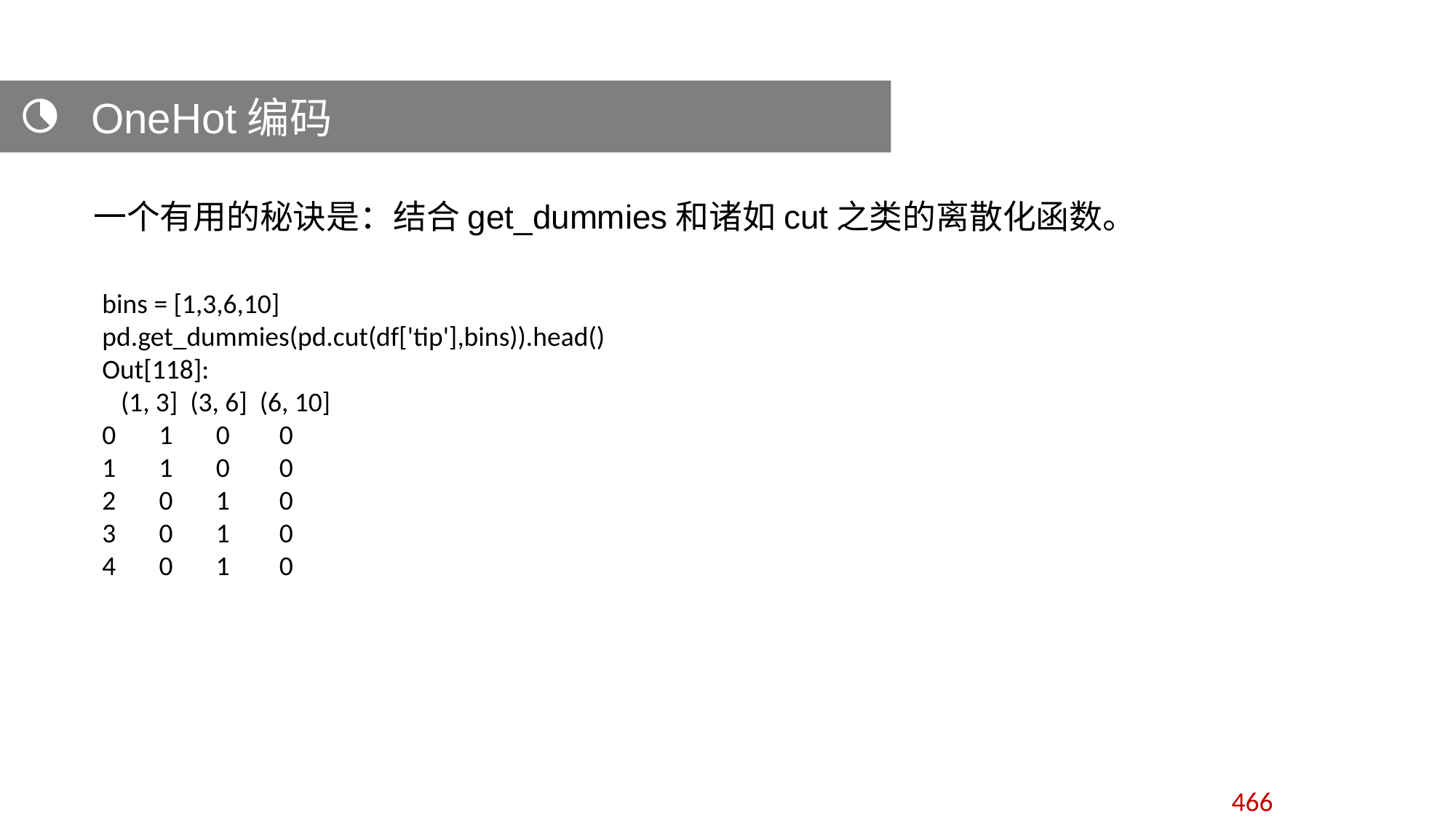

OneHot编码

     一个有用的秘诀是：结合get_dummies和诸如cut之类的离散化函数。

bins = [1,3,6,10]
pd.get_dummies(pd.cut(df['tip'],bins)).head()
Out[118]:
   (1, 3]  (3, 6]  (6, 10]
0       1       0        0
1       1       0        0
2       0       1        0
3       0       1        0
4       0       1        0

466